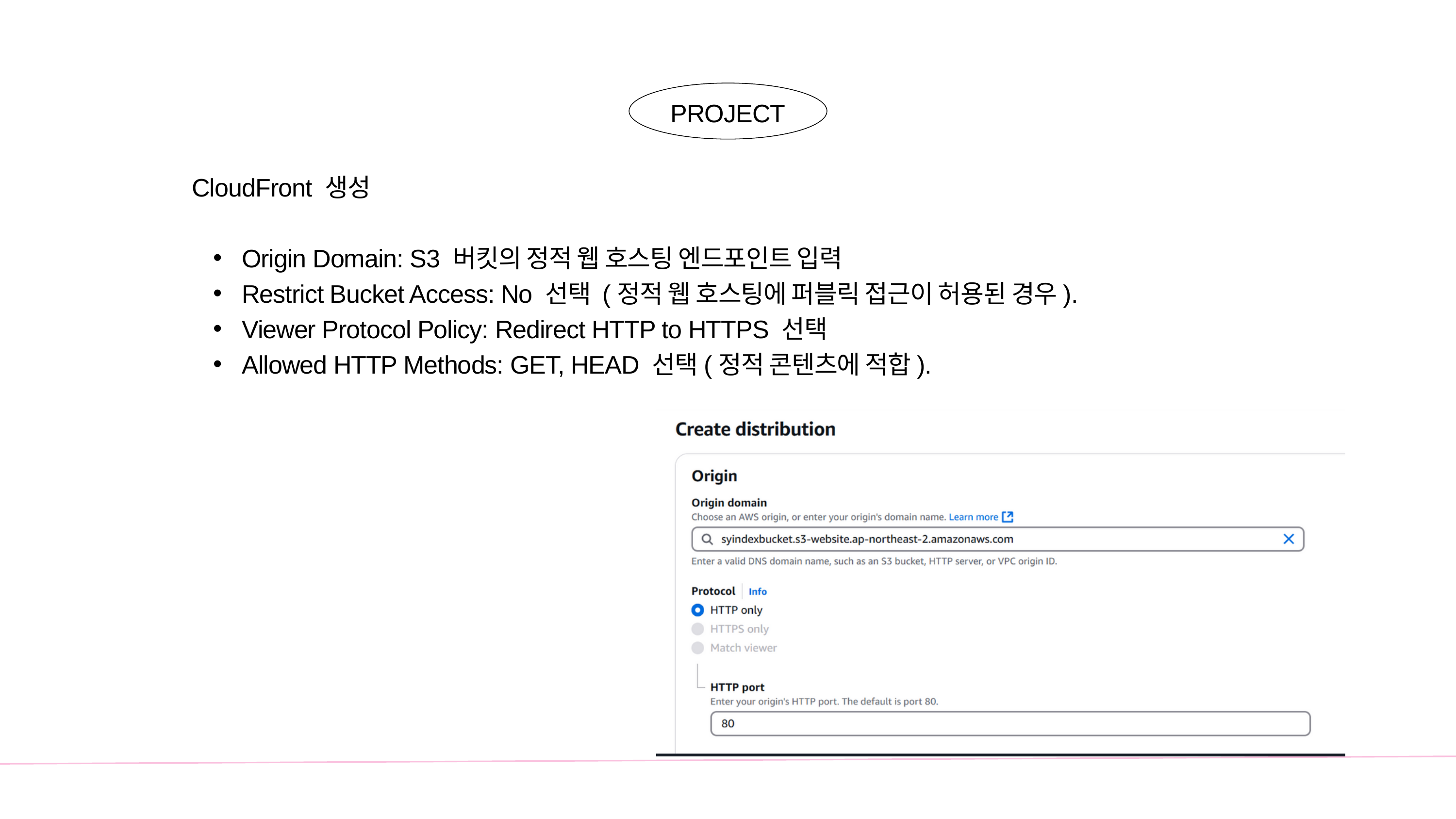

PROJECT
CloudFront 생성

 Origin Domain: S3 버킷의 정적 웹 호스팅 엔드포인트 입력
 Restrict Bucket Access: No 선택 (정적 웹 호스팅에 퍼블릭 접근이 허용된 경우).
 Viewer Protocol Policy: Redirect HTTP to HTTPS 선택
 Allowed HTTP Methods: GET, HEAD 선택(정적 콘텐츠에 적합).